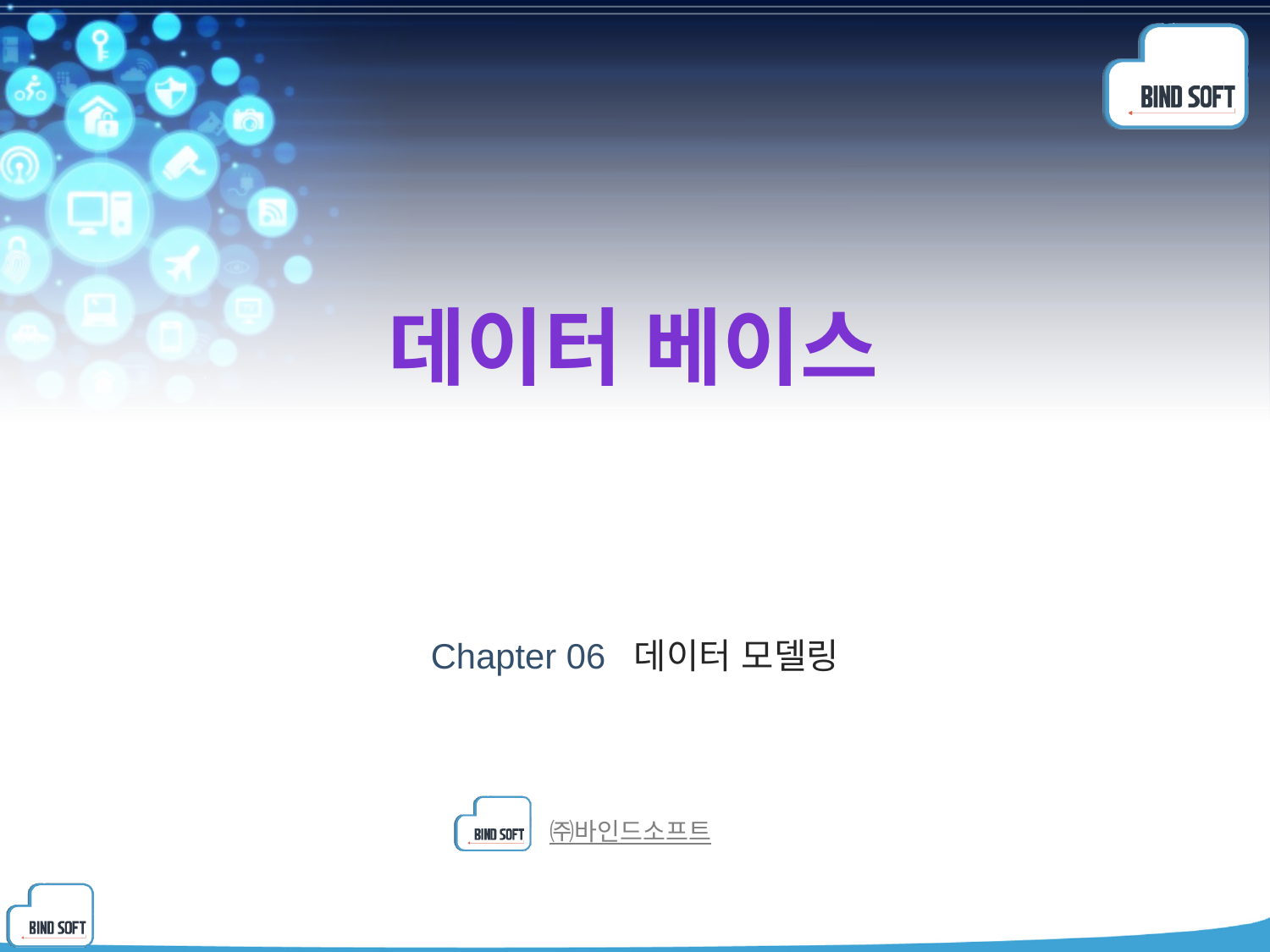

# 데이터 베이스
Chapter 06  데이터 모델링